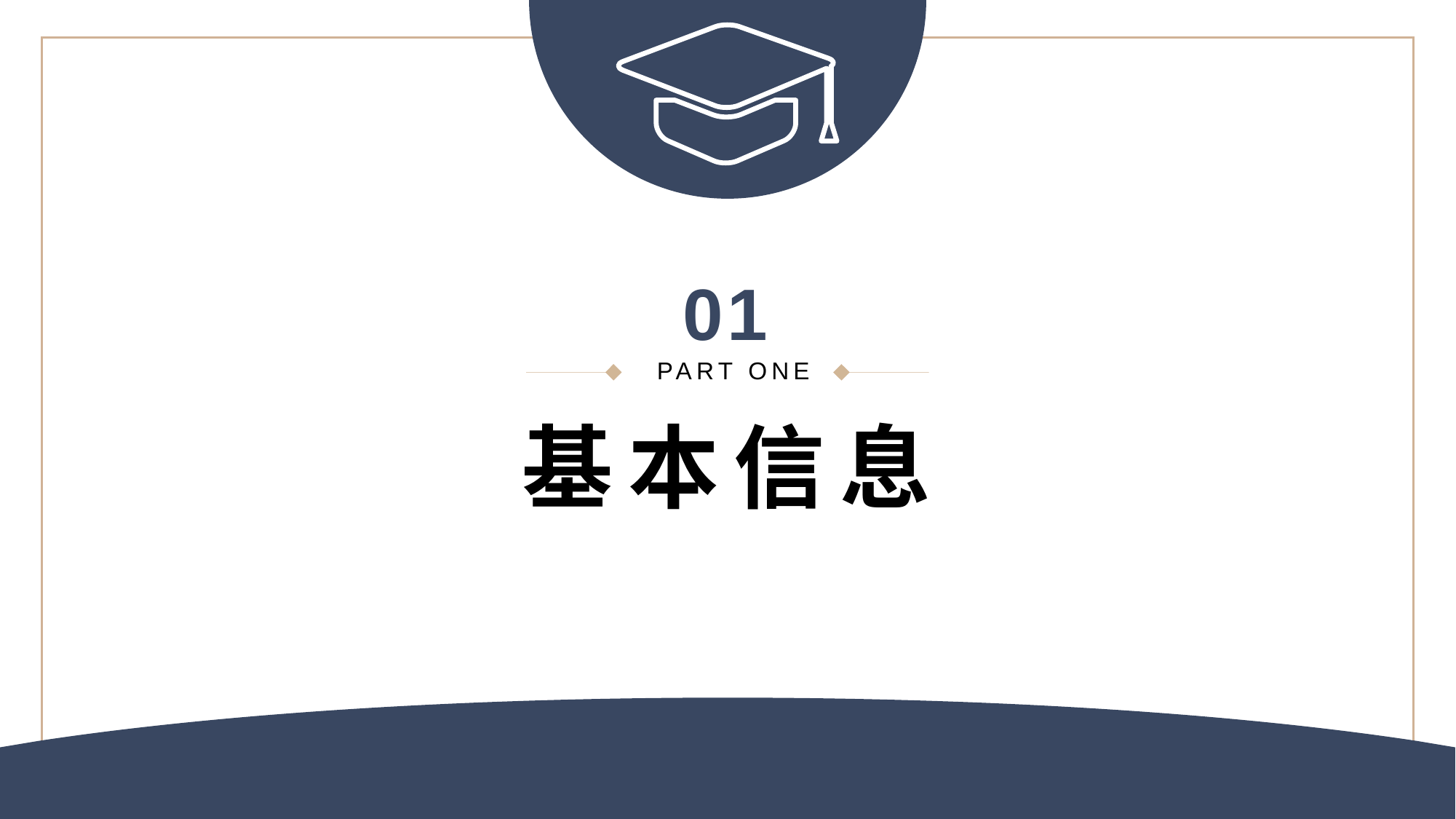

01
PART ONE

基本信息

—— 艰苦朴素 · 实事求是 · 严格要求 · 勇于探索 ——